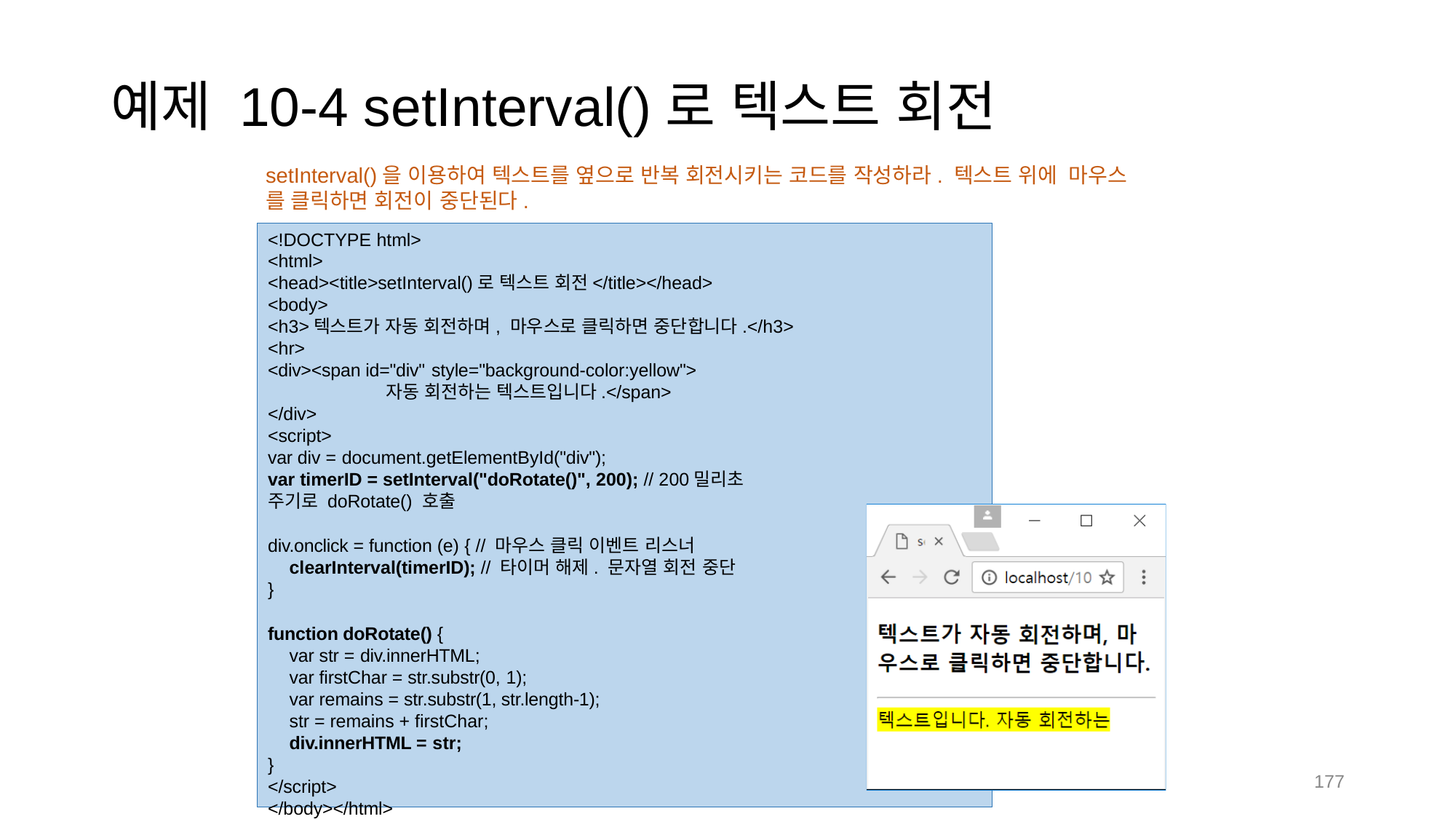

# 예제 10-4 setInterval()로 텍스트 회전
setInterval()을 이용하여 텍스트를 옆으로 반복 회전시키는 코드를 작성하라. 텍스트 위에 마우스
를 클릭하면 회전이 중단된다.

<!DOCTYPE html>
<html>
<head><title>setInterval()로 텍스트 회전</title></head>
<body>
<h3>텍스트가 자동 회전하며, 마우스로 클릭하면 중단합니다.</h3>
<hr>
<div><span id="div" style="background-color:yellow">
자동 회전하는 텍스트입니다.</span>
</div>
<script>
var div = document.getElementById("div");
var timerID = setInterval("doRotate()", 200); // 200밀리초 주기로 doRotate() 호출

div.onclick = function (e) { // 마우스 클릭 이벤트 리스너
clearInterval(timerID); // 타이머 해제. 문자열 회전 중단
}

function doRotate() {
var str = div.innerHTML;
var firstChar = str.substr(0, 1);
var remains = str.substr(1, str.length-1);  str = remains + firstChar;  div.innerHTML = str;
}
</script>
</body></html>

177